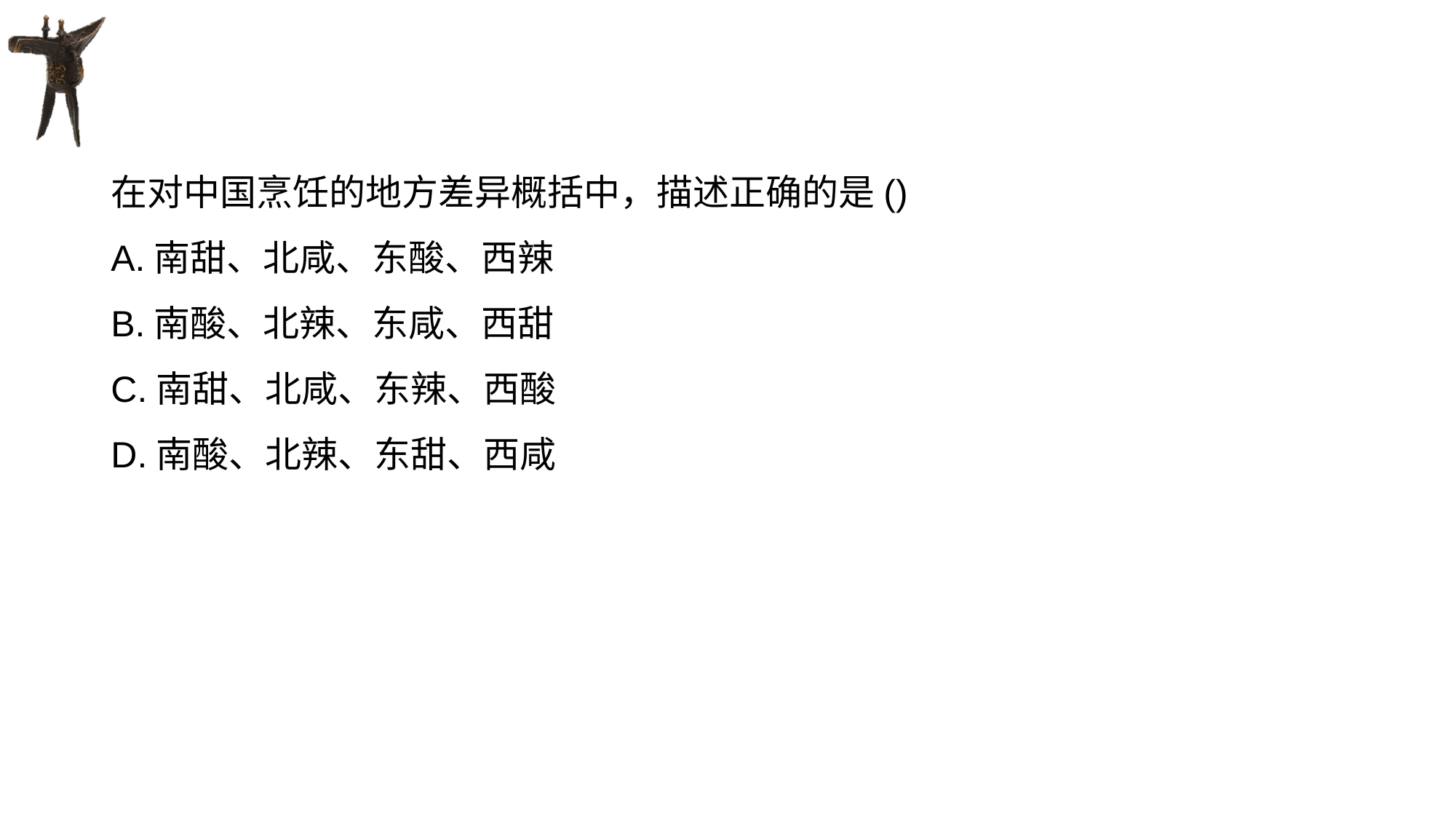

#
在对中国烹饪的地方差异概括中，描述正确的是()
A.南甜、北咸、东酸、西辣
B.南酸、北辣、东咸、西甜
C.南甜、北咸、东辣、西酸
D.南酸、北辣、东甜、西咸

77